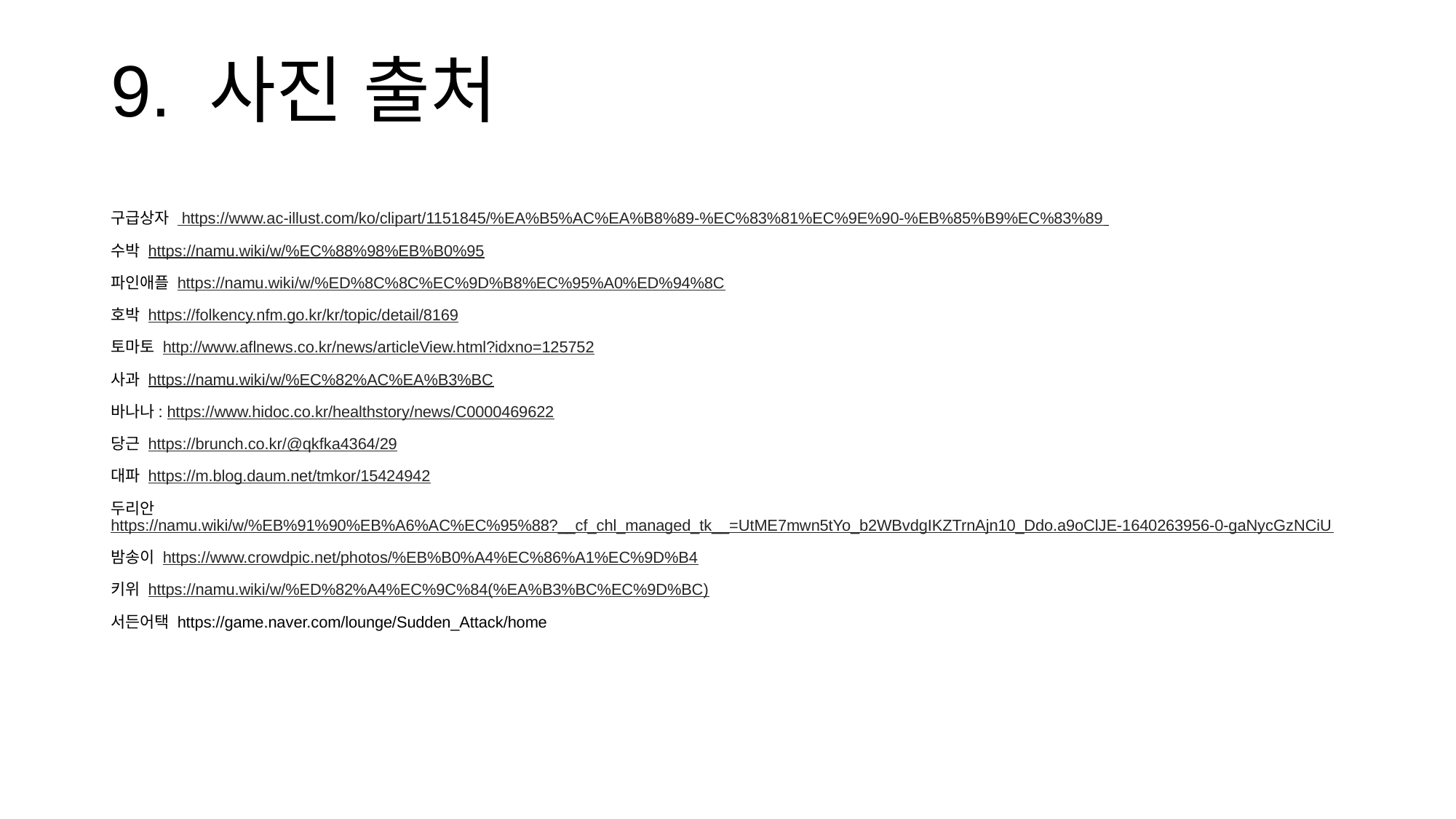

# 9. 사진 출처

구급상자  https://www.ac-illust.com/ko/clipart/1151845/%EA%B5%AC%EA%B8%89-%EC%83%81%EC%9E%90-%EB%85%B9%EC%83%89
수박 https://namu.wiki/w/%EC%88%98%EB%B0%95
파인애플 https://namu.wiki/w/%ED%8C%8C%EC%9D%B8%EC%95%A0%ED%94%8C
호박 https://folkency.nfm.go.kr/kr/topic/detail/8169
토마토 http://www.aflnews.co.kr/news/articleView.html?idxno=125752
사과 https://namu.wiki/w/%EC%82%AC%EA%B3%BC
바나나: https://www.hidoc.co.kr/healthstory/news/C0000469622
당근 https://brunch.co.kr/@qkfka4364/29
대파 https://m.blog.daum.net/tmkor/15424942
두리안 https://namu.wiki/w/%EB%91%90%EB%A6%AC%EC%95%88?__cf_chl_managed_tk__=UtME7mwn5tYo_b2WBvdgIKZTrnAjn10_Ddo.a9oClJE-1640263956-0-gaNycGzNCiU
밤송이 https://www.crowdpic.net/photos/%EB%B0%A4%EC%86%A1%EC%9D%B4
키위 https://namu.wiki/w/%ED%82%A4%EC%9C%84(%EA%B3%BC%EC%9D%BC)
서든어택 https://game.naver.com/lounge/Sudden_Attack/home